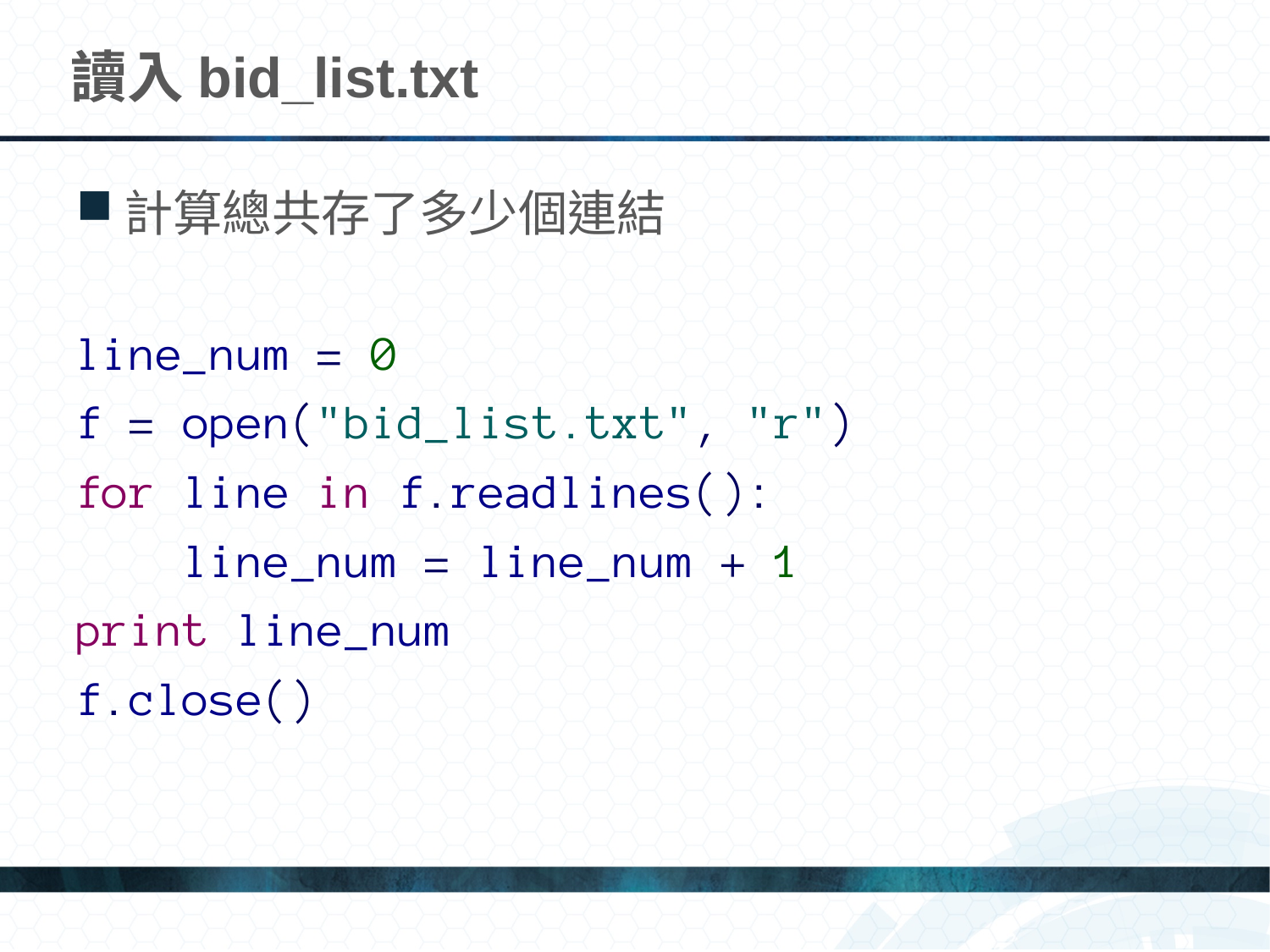

# 讀入bid_list.txt
計算總共存了多少個連結

line_num = 0
f = open("bid_list.txt", "r")
for line in f.readlines():
    line_num = line_num + 1
print line_num
f.close()